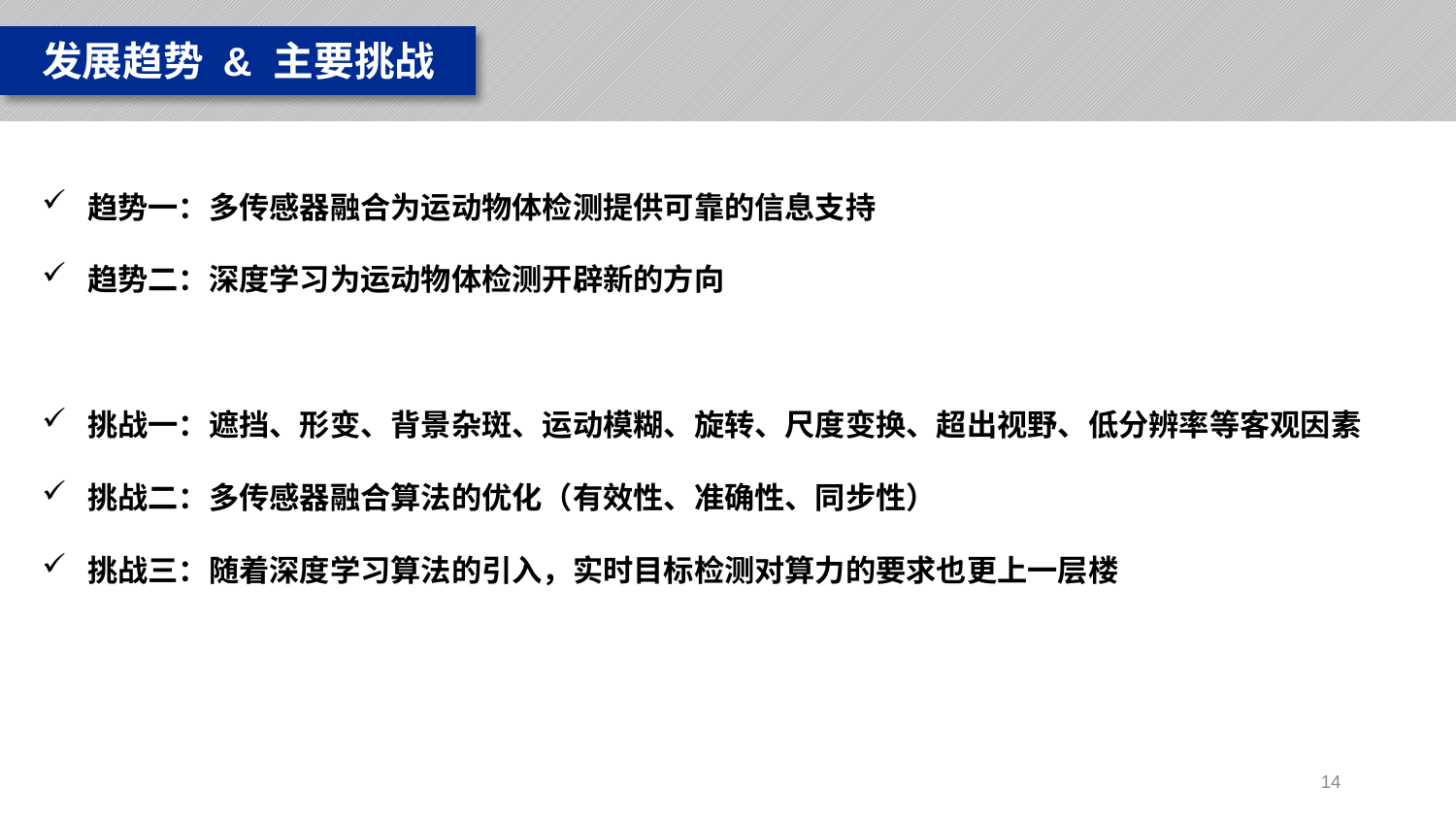

发展趋势 & 主要挑战
趋势一：多传感器融合为运动物体检测提供可靠的信息支持
趋势二：深度学习为运动物体检测开辟新的方向

挑战一：遮挡、形变、背景杂斑、运动模糊、旋转、尺度变换、超出视野、低分辨率等客观因素
挑战二：多传感器融合算法的优化（有效性、准确性、同步性）
挑战三：随着深度学习算法的引入，实时目标检测对算力的要求也更上一层楼

14